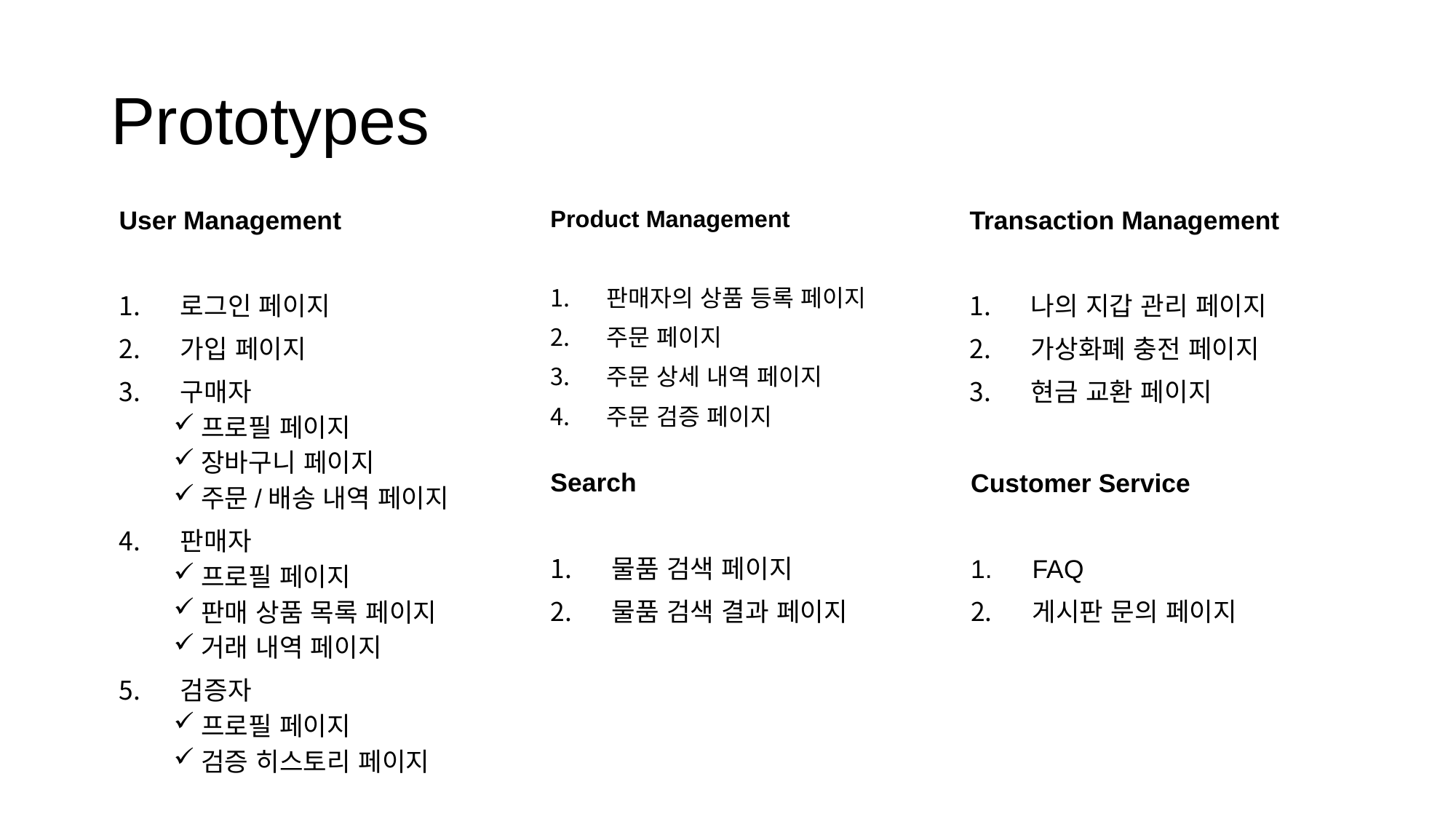

# Prototypes
User Management

로그인 페이지
가입 페이지
구매자
프로필 페이지
장바구니 페이지
주문/배송 내역 페이지
판매자
프로필 페이지
판매 상품 목록 페이지
거래 내역 페이지
검증자
프로필 페이지
검증 히스토리 페이지
Product Management

판매자의 상품 등록 페이지
주문 페이지
주문 상세 내역 페이지
주문 검증 페이지
Transaction Management

나의 지갑 관리 페이지
가상화폐 충전 페이지
현금 교환 페이지
Search

물품 검색 페이지
물품 검색 결과 페이지
Customer Service

FAQ
게시판 문의 페이지